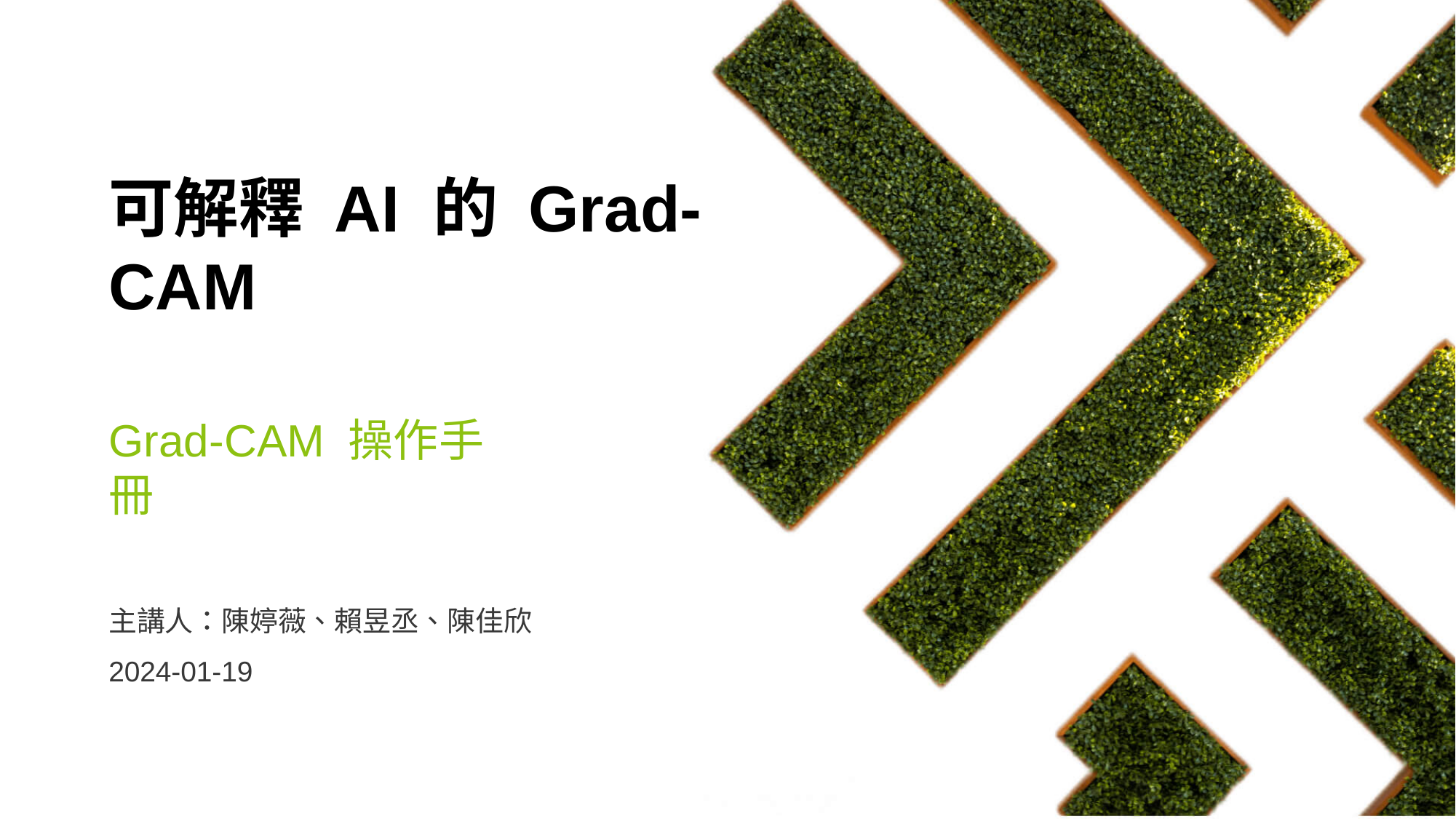

可解釋 AI 的 Grad-CAM

Grad-CAM 操作手冊
主講人：陳婷薇、賴昱丞、陳佳欣
2024-01-19